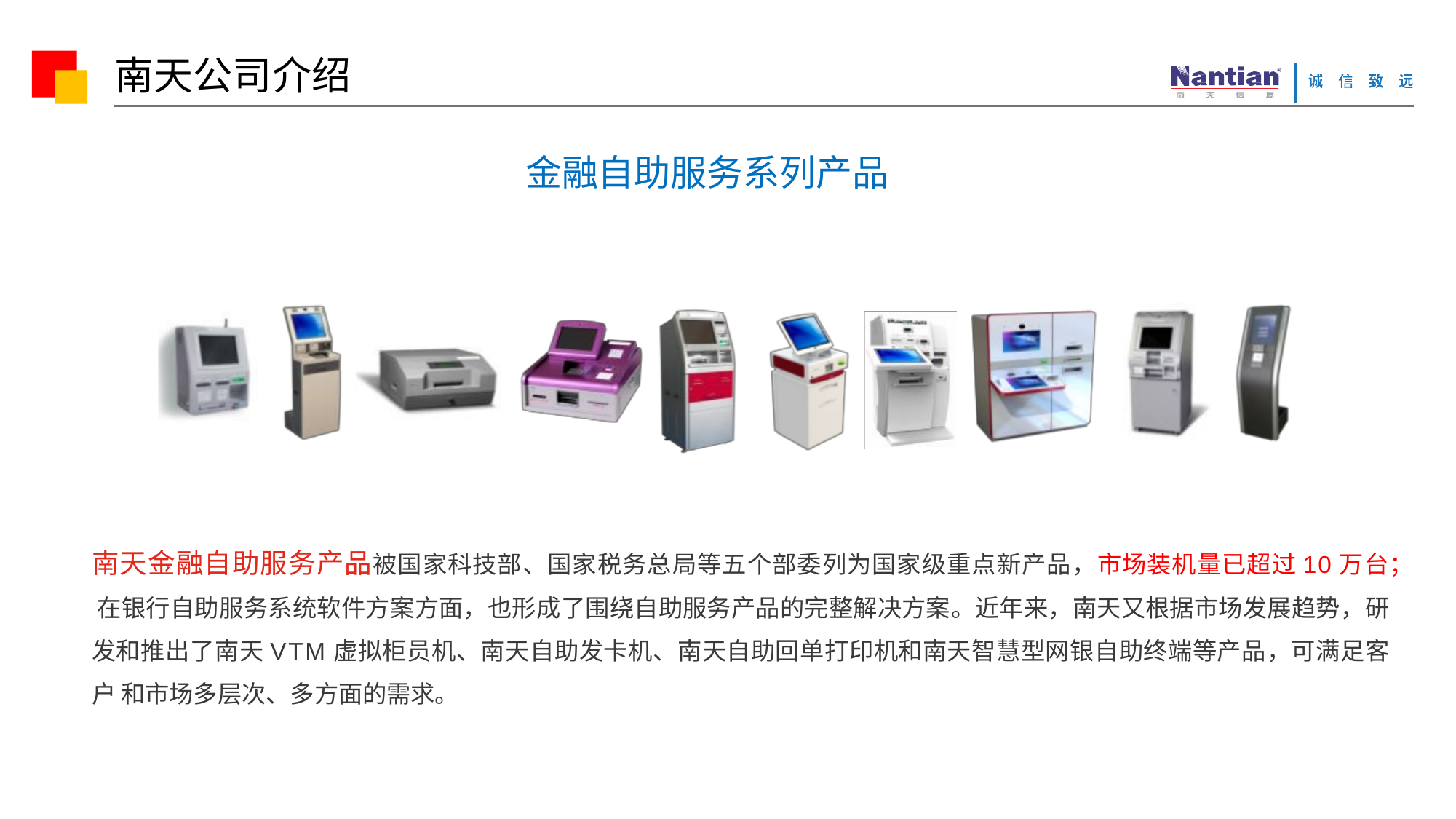

# 南天公司介绍

金融自助服务系列产品

南天金融自助服务产品被国家科技部、国家税务总局等五个部委列为国家级重点新产品，市场装机量已超过10万台； 在银行自助服务系统软件方案方面，也形成了围绕自助服务产品的完整解决方案。近年来，南天又根据市场发展趋势，研 发和推出了南天VTM虚拟柜员机、南天自助发卡机、南天自助回单打印机和南天智慧型网银自助终端等产品，可满足客户 和市场多层次、多方面的需求。